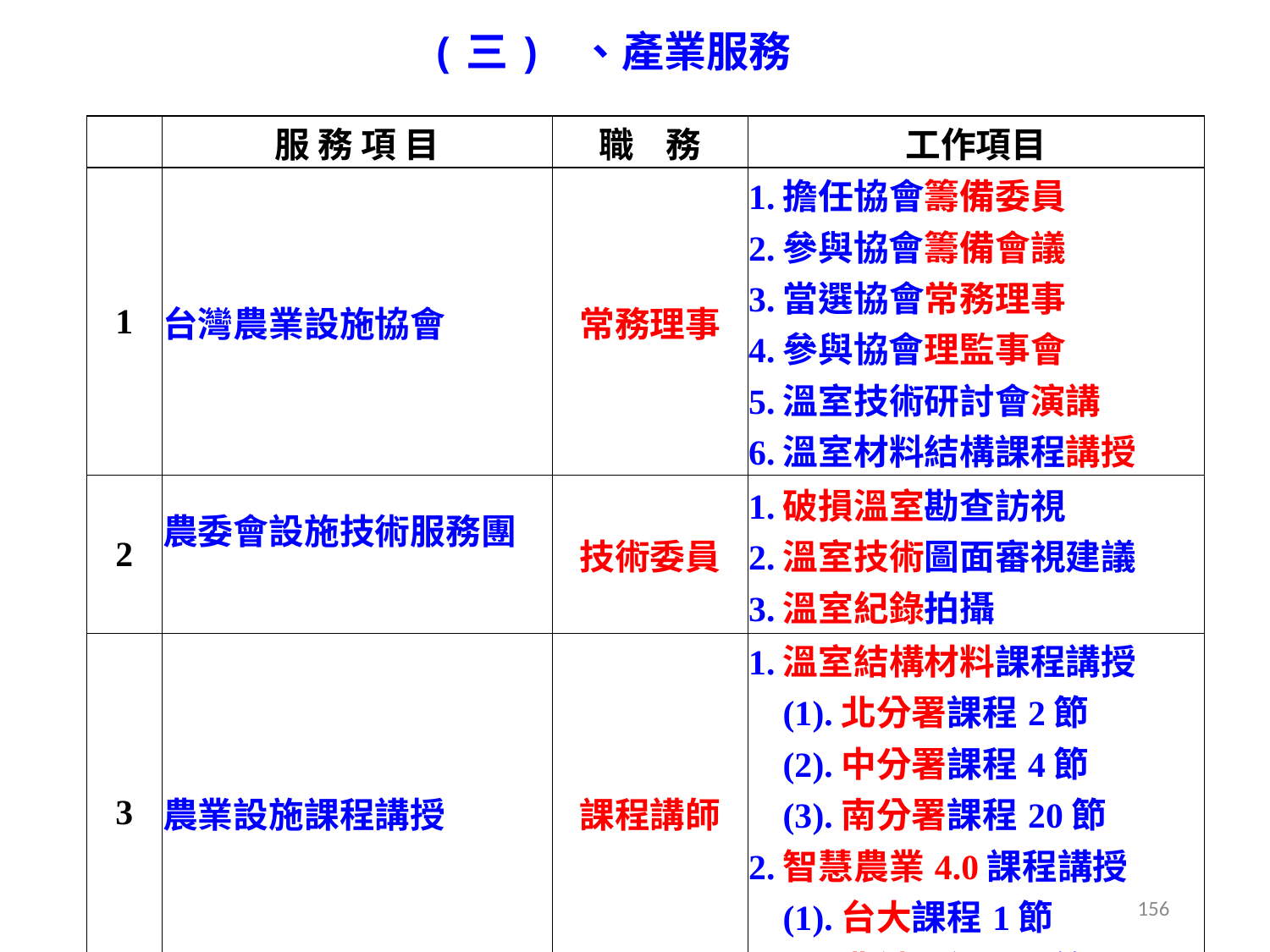

(三) 、產業服務
|  | 服 務 項 目 | 職 務 | 工作項目 |
| --- | --- | --- | --- |
| 1 | 台灣農業設施協會 | 常務理事 | 1.擔任協會籌備委員 2.參與協會籌備會議 3.當選協會常務理事 4.參與協會理監事會 5.溫室技術研討會演講 6.溫室材料結構課程講授 |
| 2 | 農委會設施技術服務團 | 技術委員 | 1.破損溫室勘查訪視 2.溫室技術圖面審視建議 3.溫室紀錄拍攝 |
| 3 | 農業設施課程講授 | 課程講師 | 1.溫室結構材料課程講授 (1).北分署課程2節 (2).中分署課程4節 (3).南分署課程20節 2.智慧農業4.0課程講授 (1).台大課程1節 (2).農試所課程2節 |
156